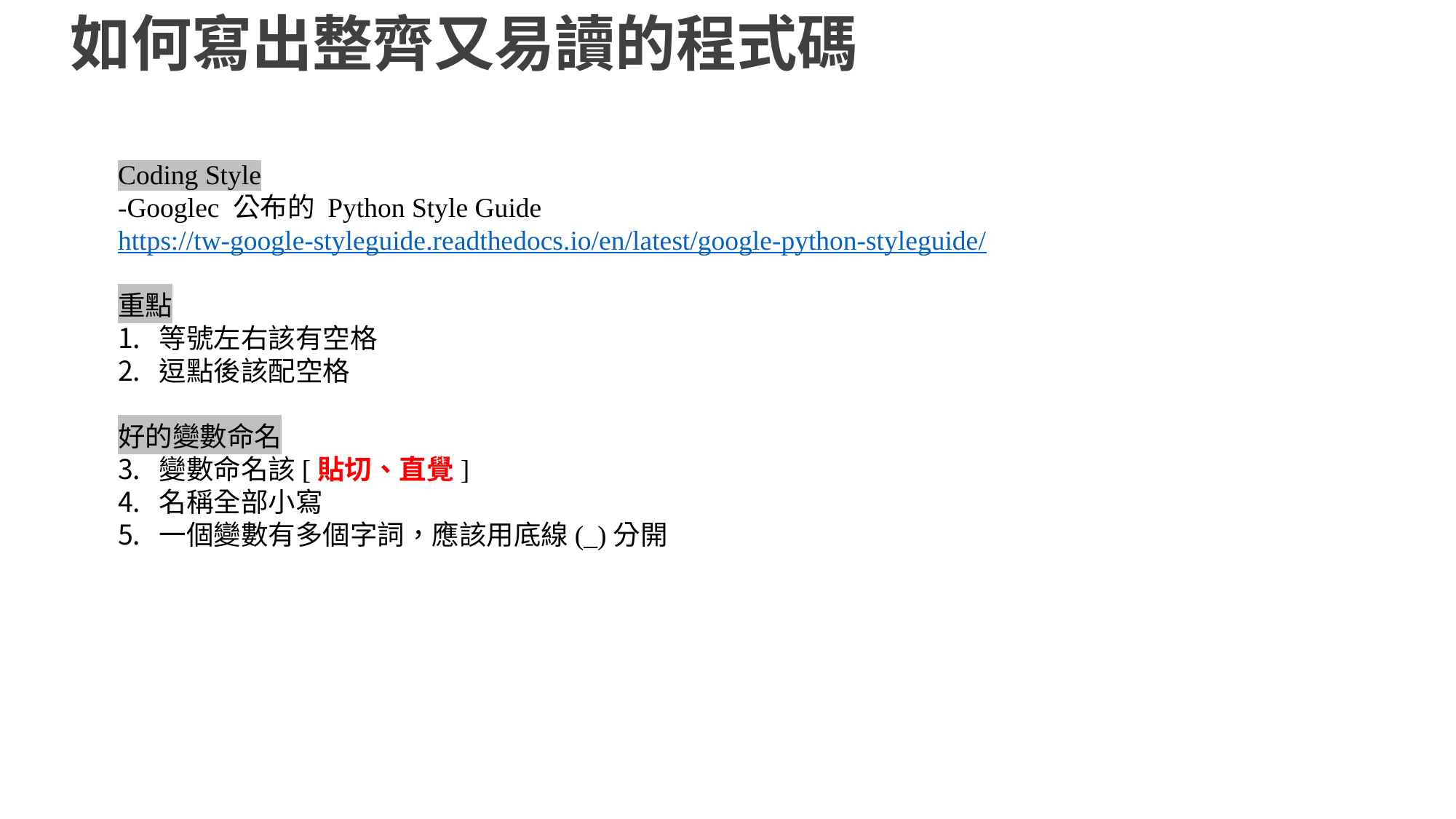

如何寫出整齊又易讀的程式碼

Coding Style
-Googlec 公布的 Python Style Guide
https://tw-google-styleguide.readthedocs.io/en/latest/google-python-styleguide/

重點
等號左右該有空格
逗點後該配空格

好的變數命名
變數命名該[貼切、直覺]
名稱全部小寫
一個變數有多個字詞，應該用底線(_)分開